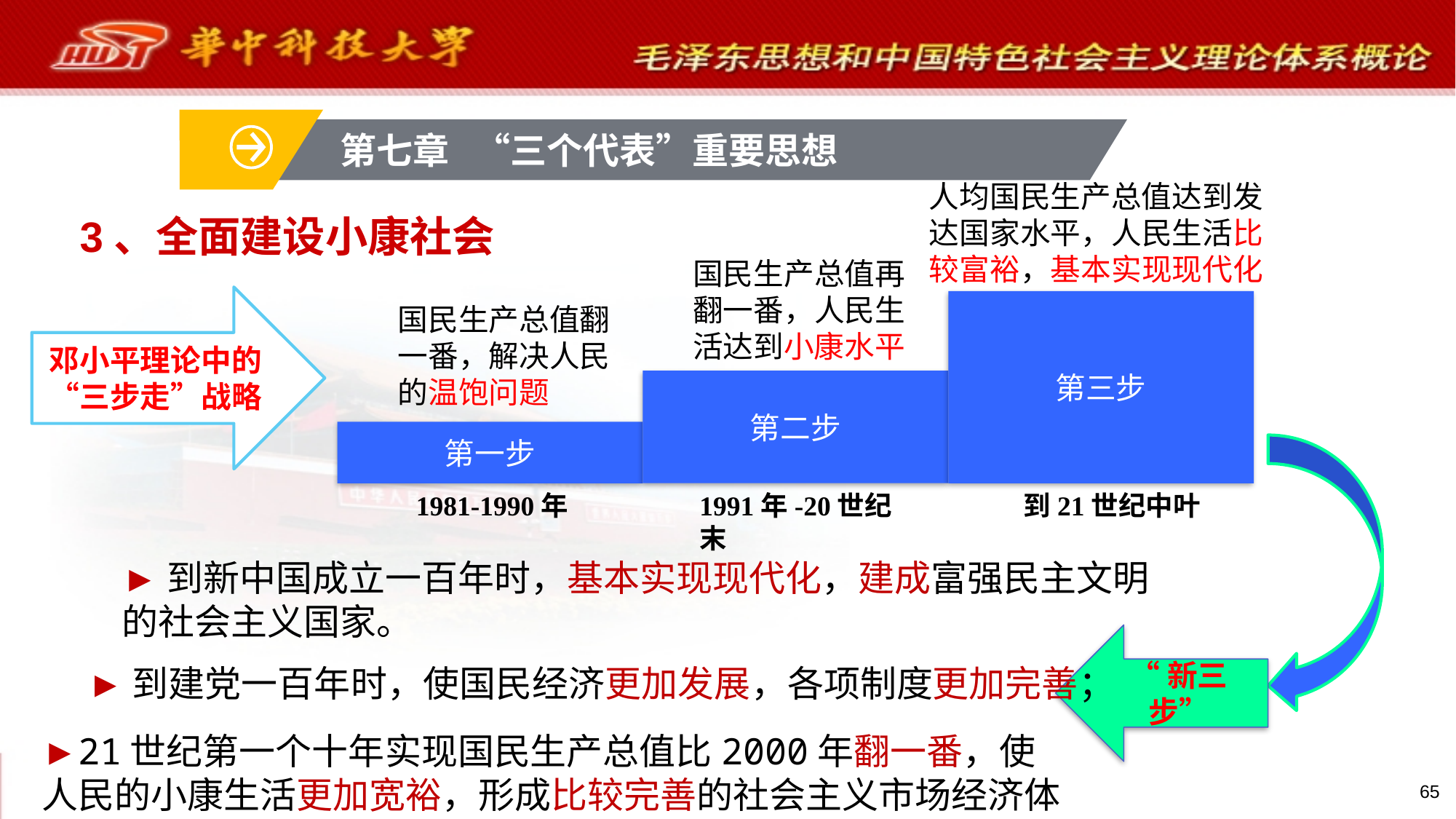

第七章   “三个代表”重要思想

人均国民生产总值达到发达国家水平，人民生活比较富裕，基本实现现代化
国民生产总值再翻一番，人民生活达到小康水平
第三步
第二步
第一步
1981-1990年
1991年-20世纪末
到21世纪中叶
国民生产总值翻一番，解决人民的温饱问题
# 3、全面建设小康社会
邓小平理论中的“三步走”战略

►到新中国成立一百年时，基本实现现代化，建成富强民主文明的社会主义国家。
“新三步”
►到建党一百年时，使国民经济更加发展，各项制度更加完善；
►21世纪第一个十年实现国民生产总值比2000年翻一番，使人民的小康生活更加宽裕，形成比较完善的社会主义市场经济体制；
65